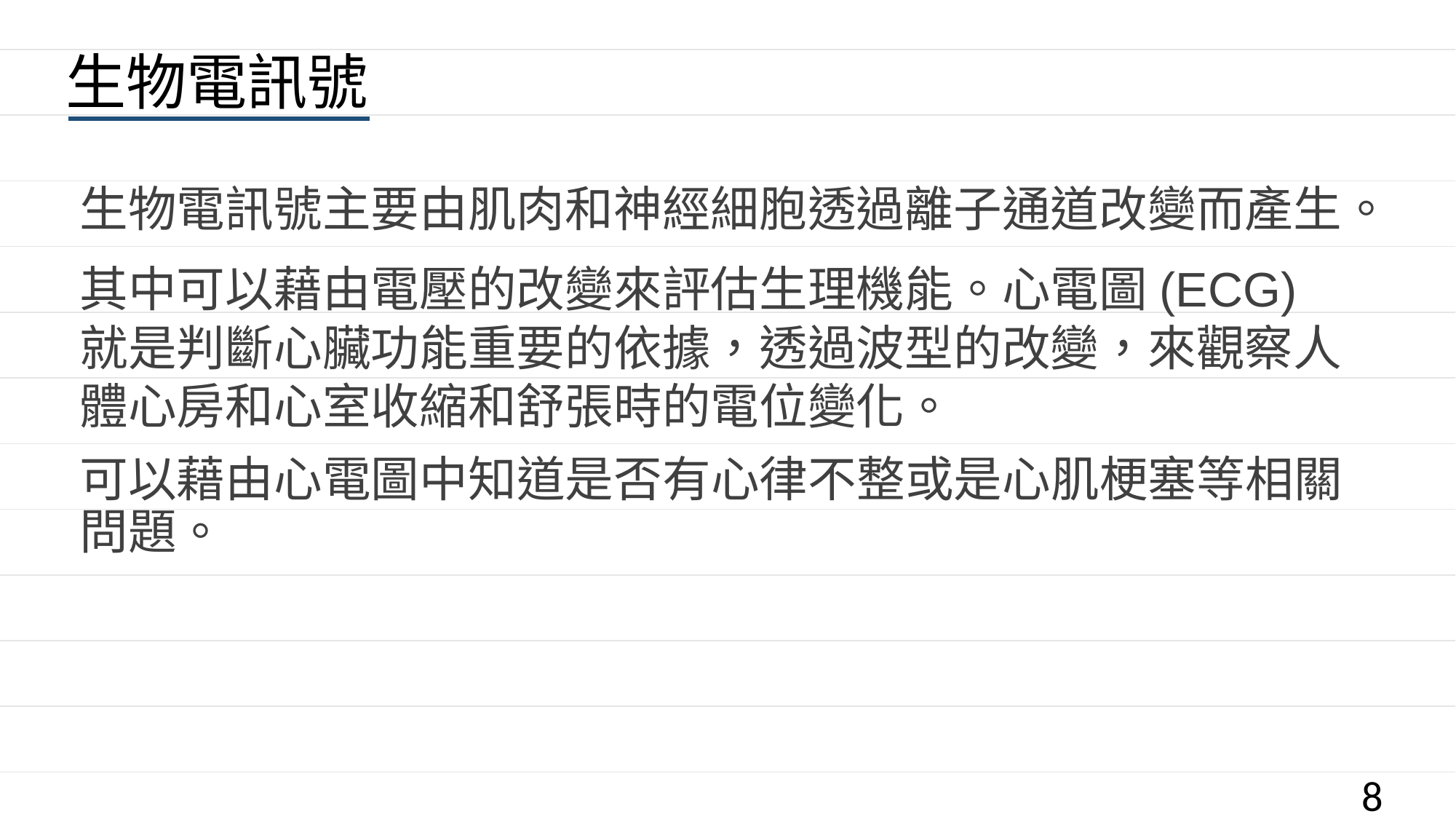

生物電訊號
生物電訊號主要由肌肉和神經細胞透過離子通道改變而產生。
其中可以藉由電壓的改變來評估生理機能。心電圖(ECG)就是判斷心臟功能重要的依據，透過波型的改變，來觀察人體心房和心室收縮和舒張時的電位變化。
可以藉由心電圖中知道是否有心律不整或是心肌梗塞等相關問題。

8